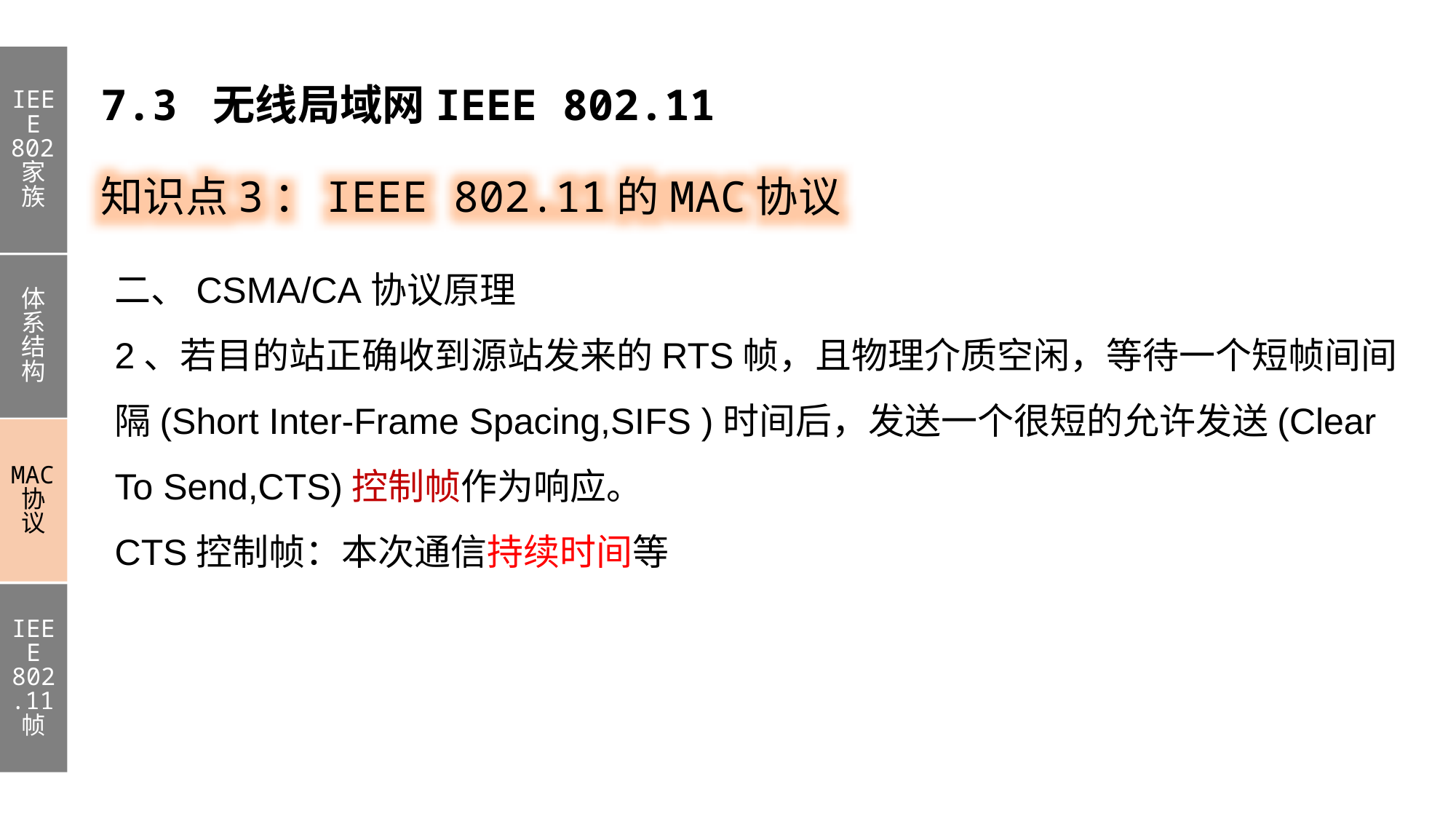

IEEE 802家族
体系结构
MAC协议
IEEE 802.11帧
7.3 无线局域网IEEE 802.11
知识点3：IEEE 802.11的MAC协议
二、CSMA/CA协议原理
2、若目的站正确收到源站发来的RTS帧，且物理介质空闲，等待一个短帧间间隔(Short Inter-Frame Spacing,SIFS )时间后，发送一个很短的允许发送(Clear To Send,CTS)控制帧作为响应。
CTS控制帧：本次通信持续时间等